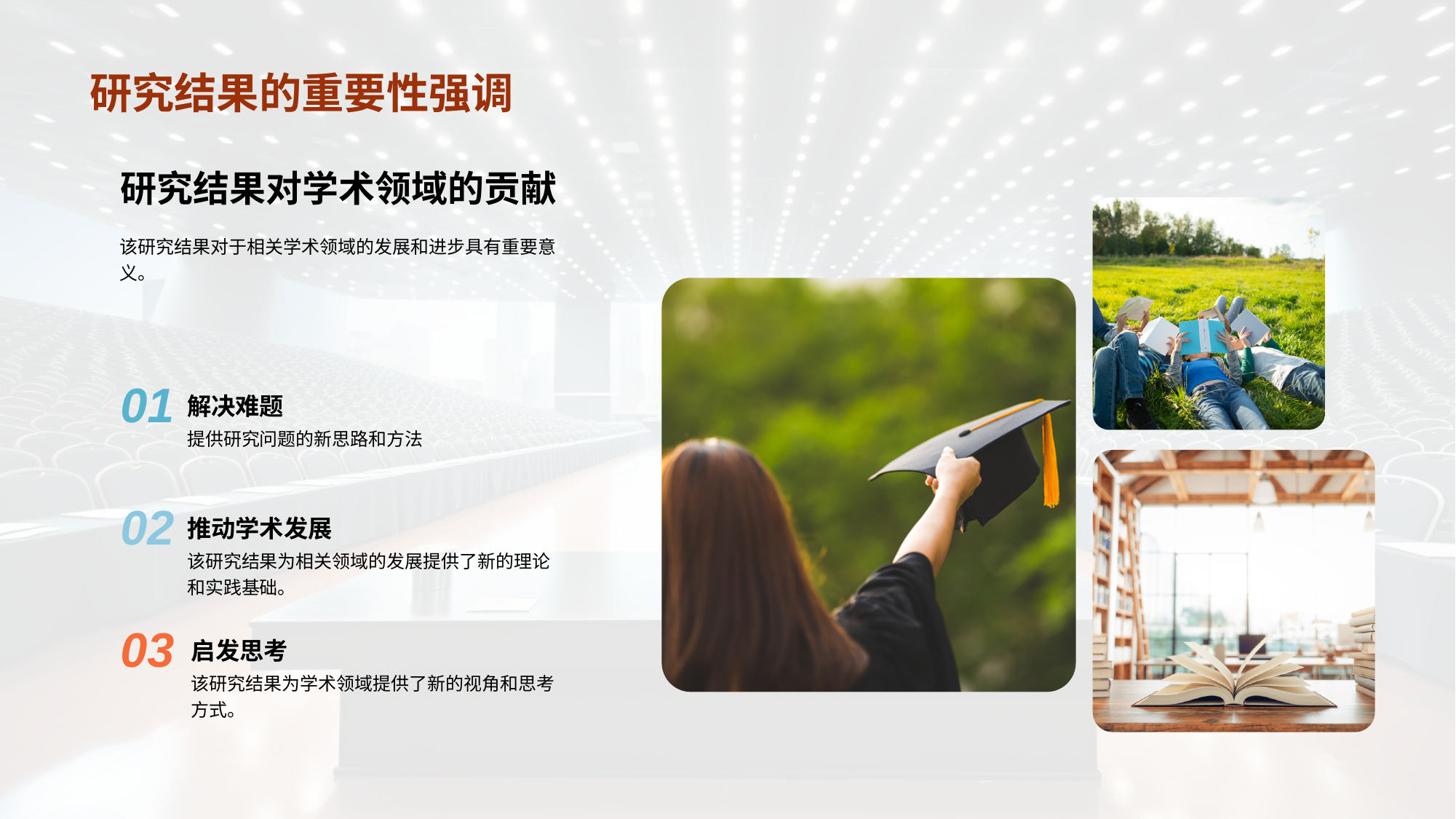

# 研究结果的重要性强调
研究结果对学术领域的贡献

该研究结果对于相关学术领域的发展和进步具有重要意义。

01
解决难题
提供研究问题的新思路和方法

02
推动学术发展
该研究结果为相关领域的发展提供了新的理论和实践基础。
03
启发思考
该研究结果为学术领域提供了新的视角和思考方式。